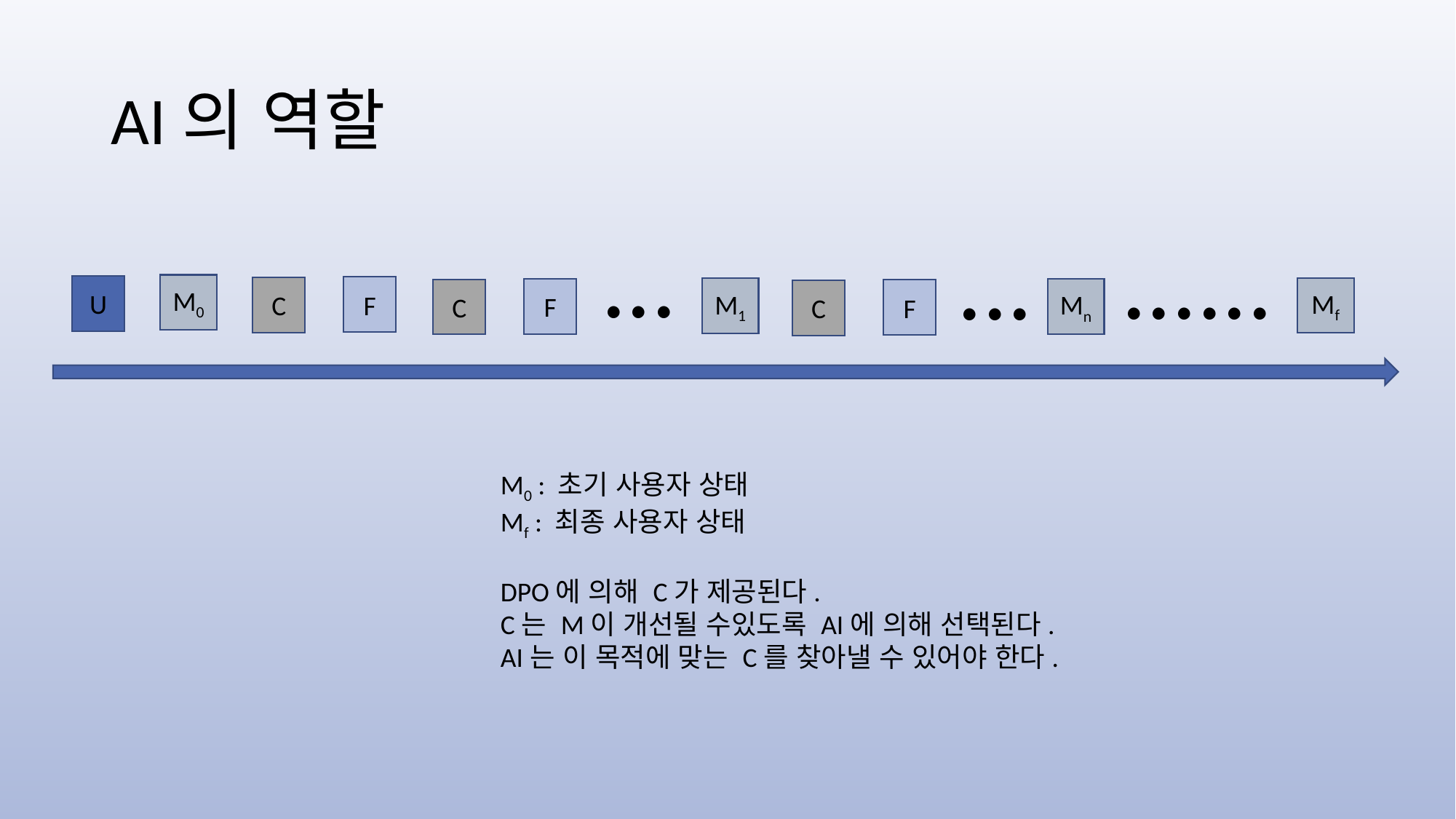

# AI의 역할
...
......
...
M0
U
F
C
Mf
M1
Mn
F
C
F
C

M0 : 초기 사용자 상태
Mf : 최종 사용자 상태

DPO에 의해 C가 제공된다.
C는 M이 개선될 수있도록 AI에 의해 선택된다.
AI는 이 목적에 맞는 C를 찾아낼 수 있어야 한다.